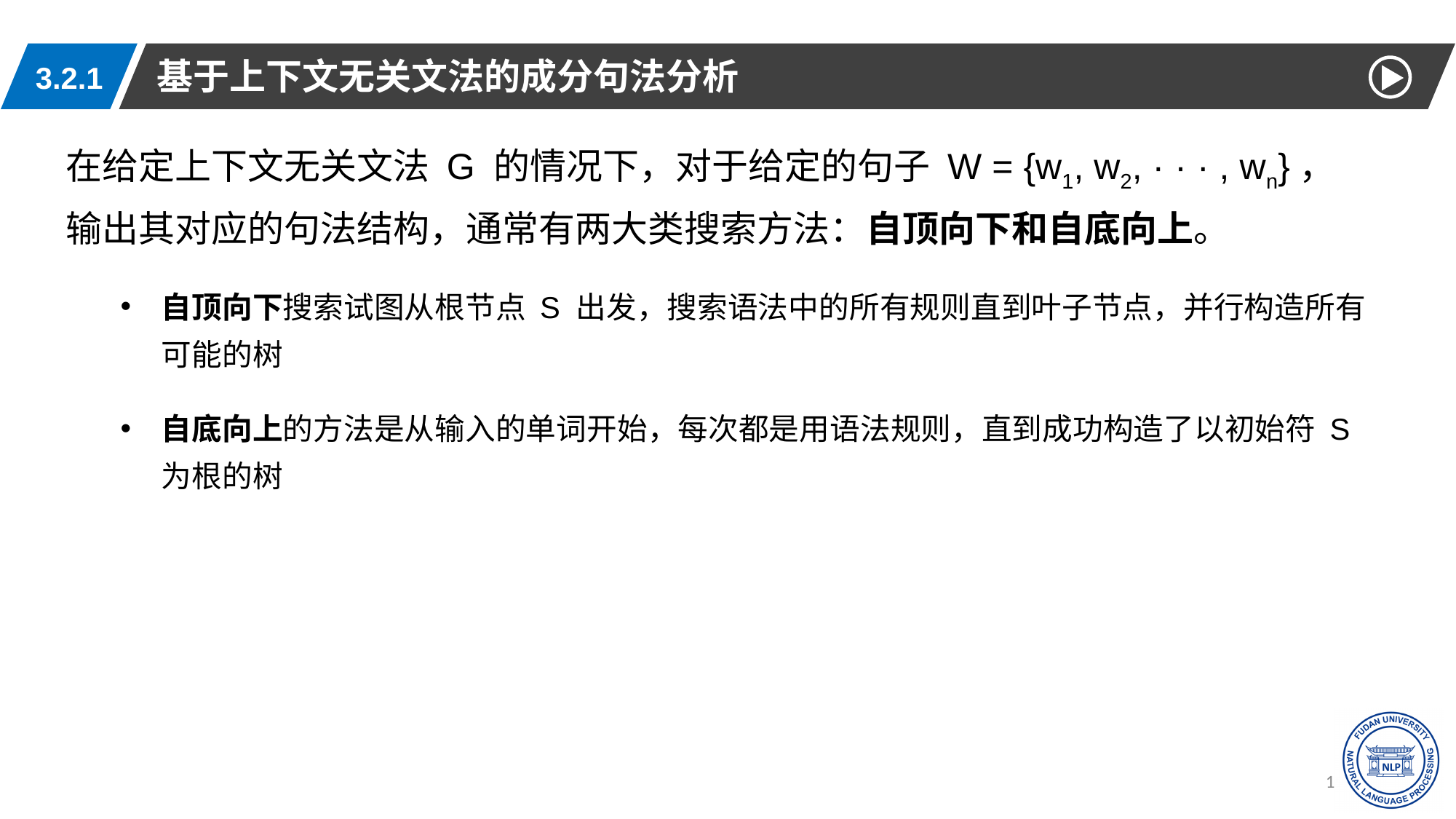

基于上下文无关文法的成分句法分析
3.2.1

在给定上下文无关文法 G 的情况下，对于给定的句子 W = {w1, w2, · · · , wn}，输出其对应的句法结构，通常有两大类搜索方法：自顶向下和自底向上。
自顶向下搜索试图从根节点 S 出发，搜索语法中的所有规则直到叶子节点，并行构造所有可能的树
自底向上的方法是从输入的单词开始，每次都是用语法规则，直到成功构造了以初始符 S 为根的树
19